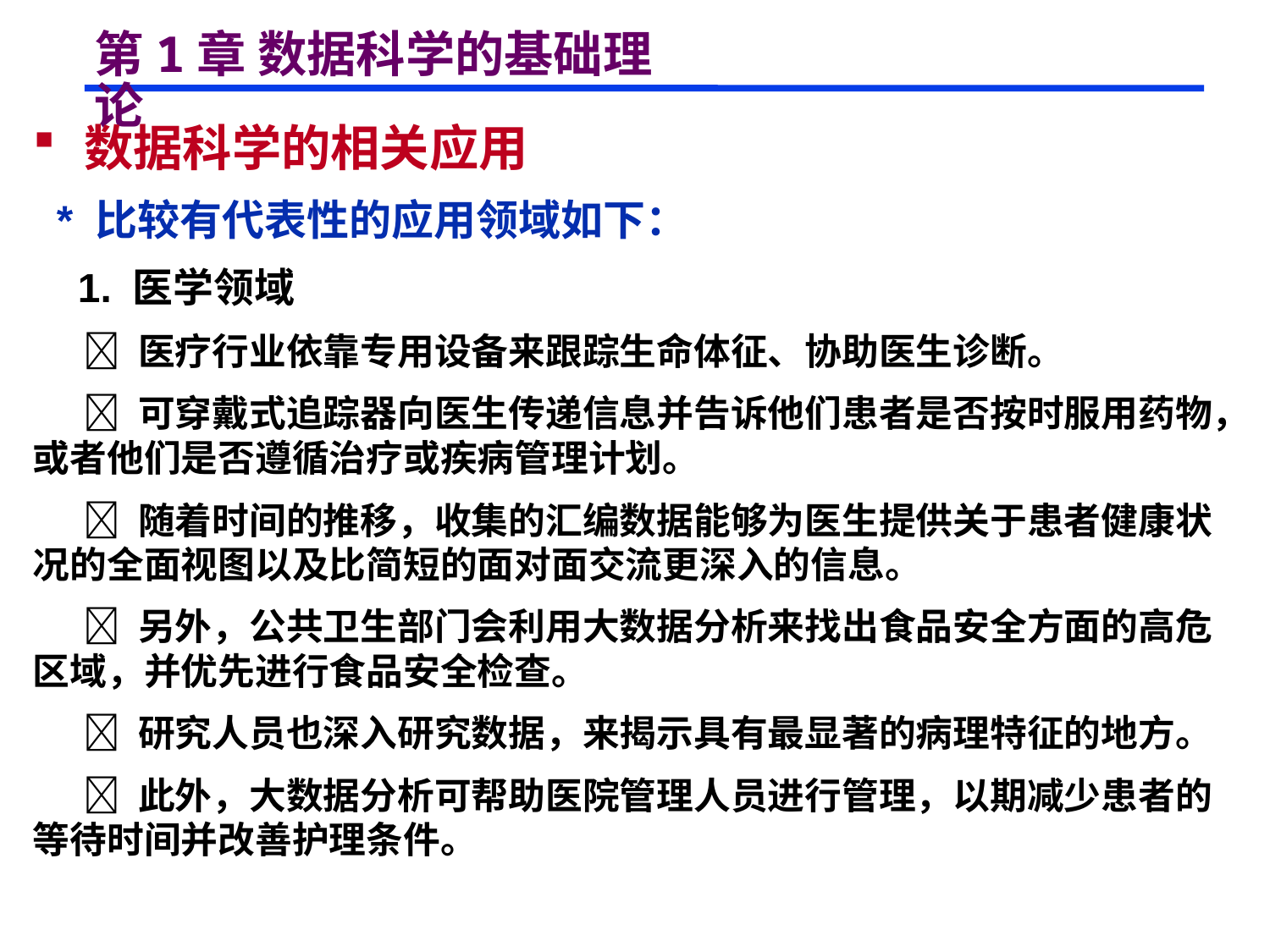

# 第1章 数据科学的基础理论
 数据科学的相关应用
  * 比较有代表性的应用领域如下：
    1. 医学领域
      ♦ 医疗行业依靠专用设备来跟踪生命体征、协助医生诊断。
      ♦ 可穿戴式追踪器向医生传递信息并告诉他们患者是否按时服用药物，或者他们是否遵循治疗或疾病管理计划。
      ♦ 随着时间的推移，收集的汇编数据能够为医生提供关于患者健康状况的全面视图以及比简短的面对面交流更深入的信息。
      ♦ 另外，公共卫生部门会利用大数据分析来找出食品安全方面的高危区域，并优先进行食品安全检查。
      ♦ 研究人员也深入研究数据，来揭示具有最显著的病理特征的地方。
      ♦ 此外，大数据分析可帮助医院管理人员进行管理，以期减少患者的等待时间并改善护理条件。